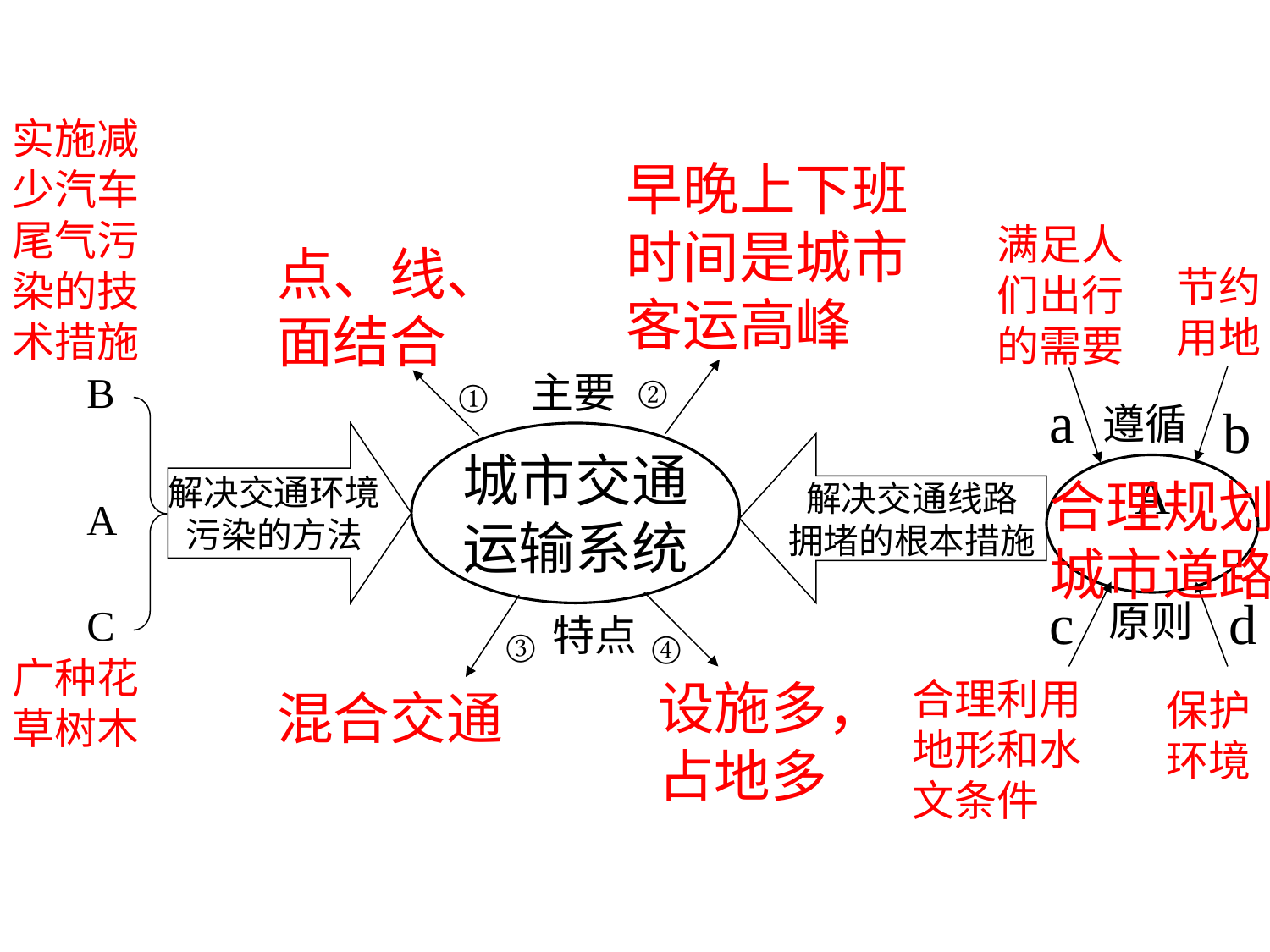

实施减少汽车尾气污染的技术措施
早晚上下班时间是城市客运高峰
满足人们出行的需要
点、线、面结合
节约用地
B
②

①

a
b

解决交通环境
污染的方法
城市交通
运输系统
解决交通线路
拥堵的根本措施
A

c

d
C

③
④
主要
遵循
合理规划城市道路
A
原则
特点
广种花草树木
设施多，占地多
合理利用地形和水文条件
混合交通
保护环境